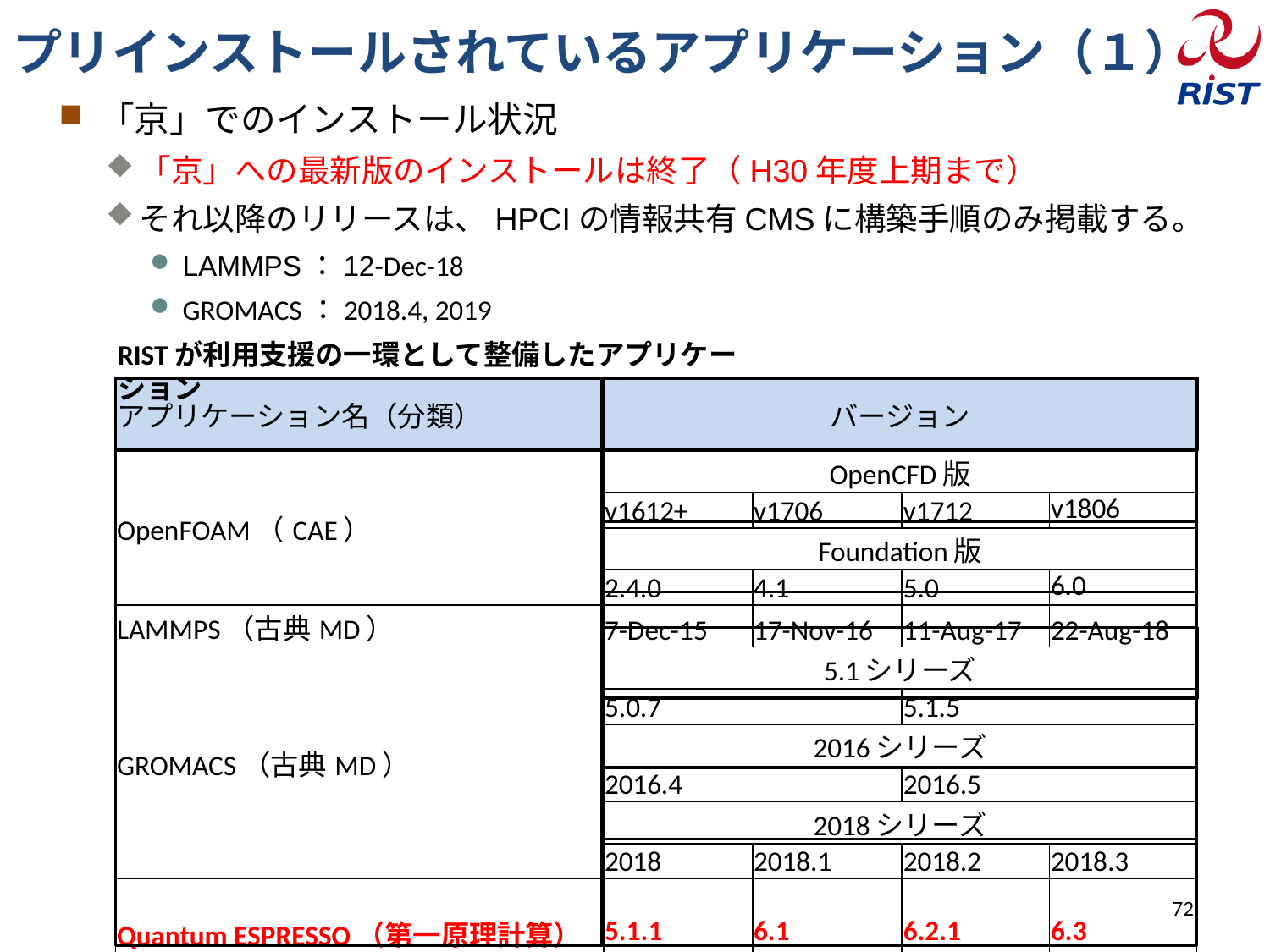

プリインストールされているアプリケーション（１）
「京」でのインストール状況
「京」への最新版のインストールは終了（H30年度上期まで）
それ以降のリリースは、HPCIの情報共有CMSに構築手順のみ掲載する。
LAMMPS：12-Dec-18
GROMACS：2018.4, 2019
RISTが利用支援の一環として整備したアプリケーション
| アプリケーション名（分類） | バージョン |  |  |  |
| --- | --- | --- | --- | --- |
| OpenFOAM（CAE） | OpenCFD版 |  |  |  |
|  | v1612+ | v1706 | v1712 | v1806 |
|  | Foundation版 |  |  |  |
|  | 2.4.0 | 4.1 | 5.0 | 6.0 |
| LAMMPS（古典MD） | 7-Dec-15 | 17-Nov-16 | 11-Aug-17 | 22-Aug-18 |
| GROMACS（古典MD） | 5.1シリーズ |  |  |  |
|  | 5.0.7 |  | 5.1.5 |  |
|  | 2016シリーズ |  |  |  |
|  | 2016.4 |  | 2016.5 |  |
|  | 2018シリーズ |  |  |  |
|  | 2018 | 2018.1 | 2018.2 | 2018.3 |
| Quantum ESPRESSO（第一原理計算） | 5.1.1 | 6.1 | 6.2.1 | 6.3 |

72